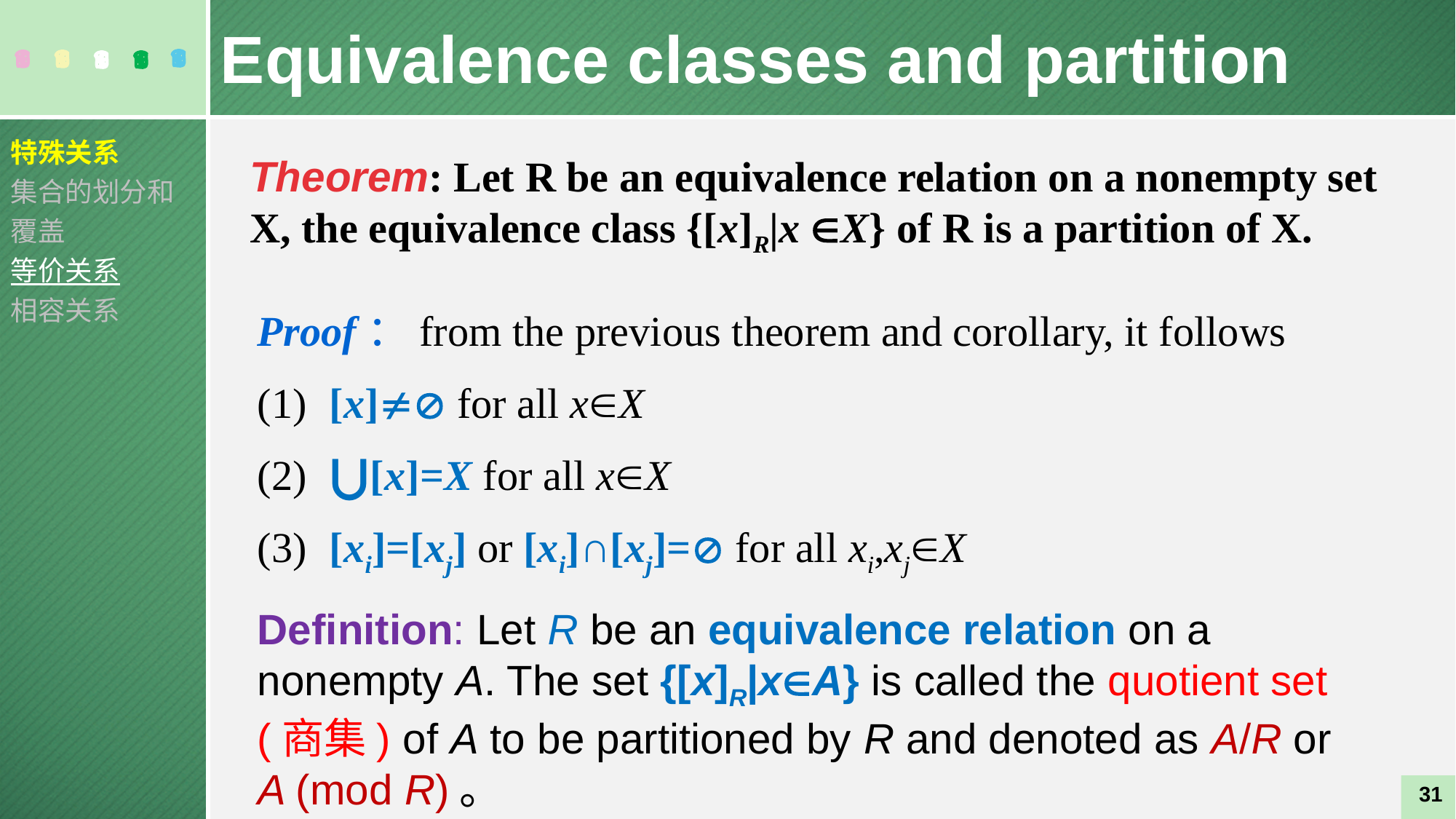

Equivalence classes and partition

特殊关系
集合的划分和覆盖
等价关系
相容关系

Theorem: Let R be an equivalence relation on a nonempty set X, the equivalence class {[x]R|x ∈X} of R is a partition of X.
Proof：from the previous theorem and corollary, it follows
 [x]≠∅ for all x∈X
 ⋃[x]=X for all x∈X
 [xi]=[xj] or [xi]∩[xj]=∅ for all xi,xj∈X
Definition: Let R be an equivalence relation on a nonempty A. The set {[x]R|x∈A} is called the quotient set (商集) of A to be partitioned by R and denoted as A/R or    A (mod R)。
31